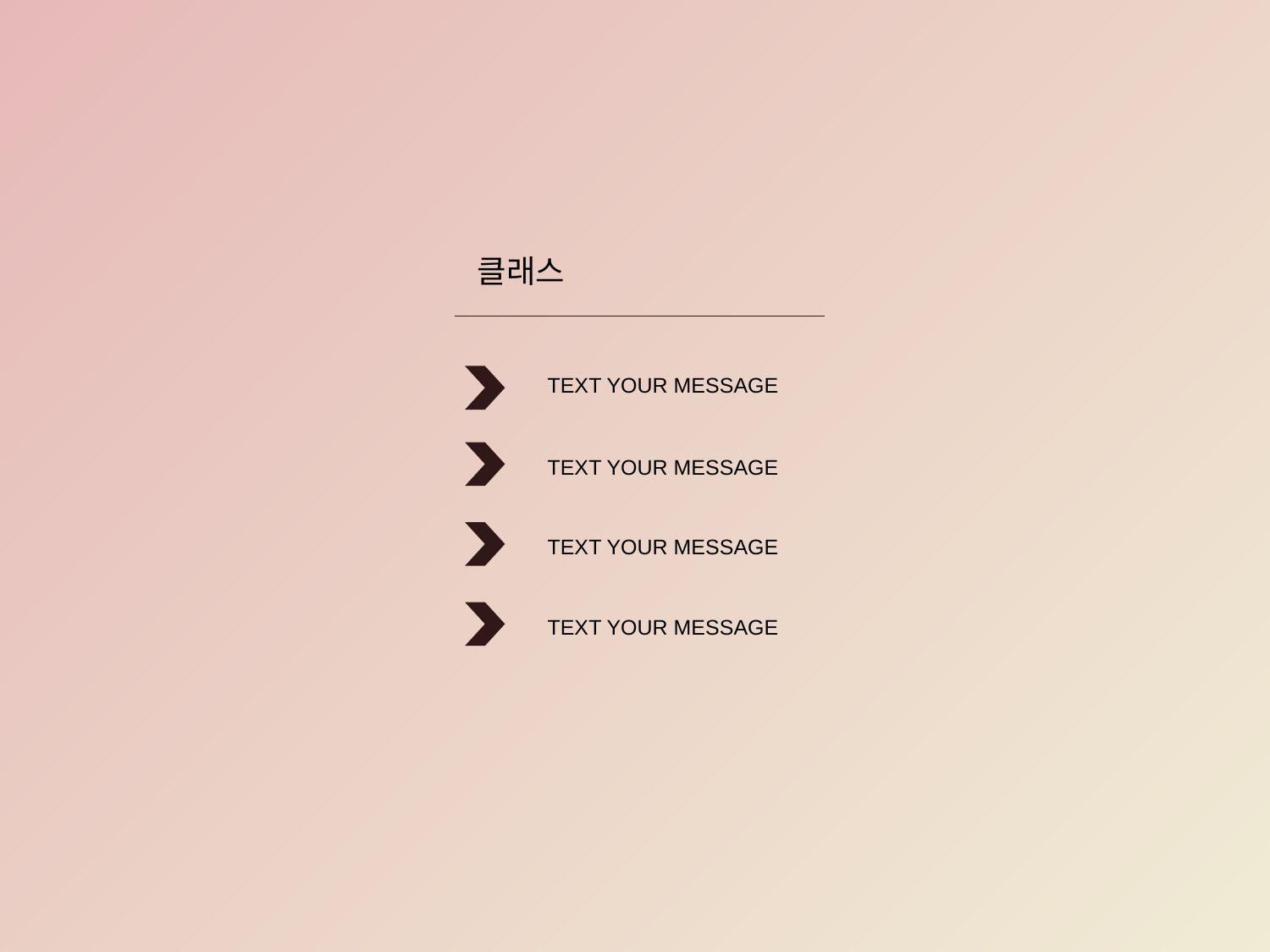

클래스

TEXT YOUR MESSAGE

TEXT YOUR MESSAGE

TEXT YOUR MESSAGE

TEXT YOUR MESSAGE